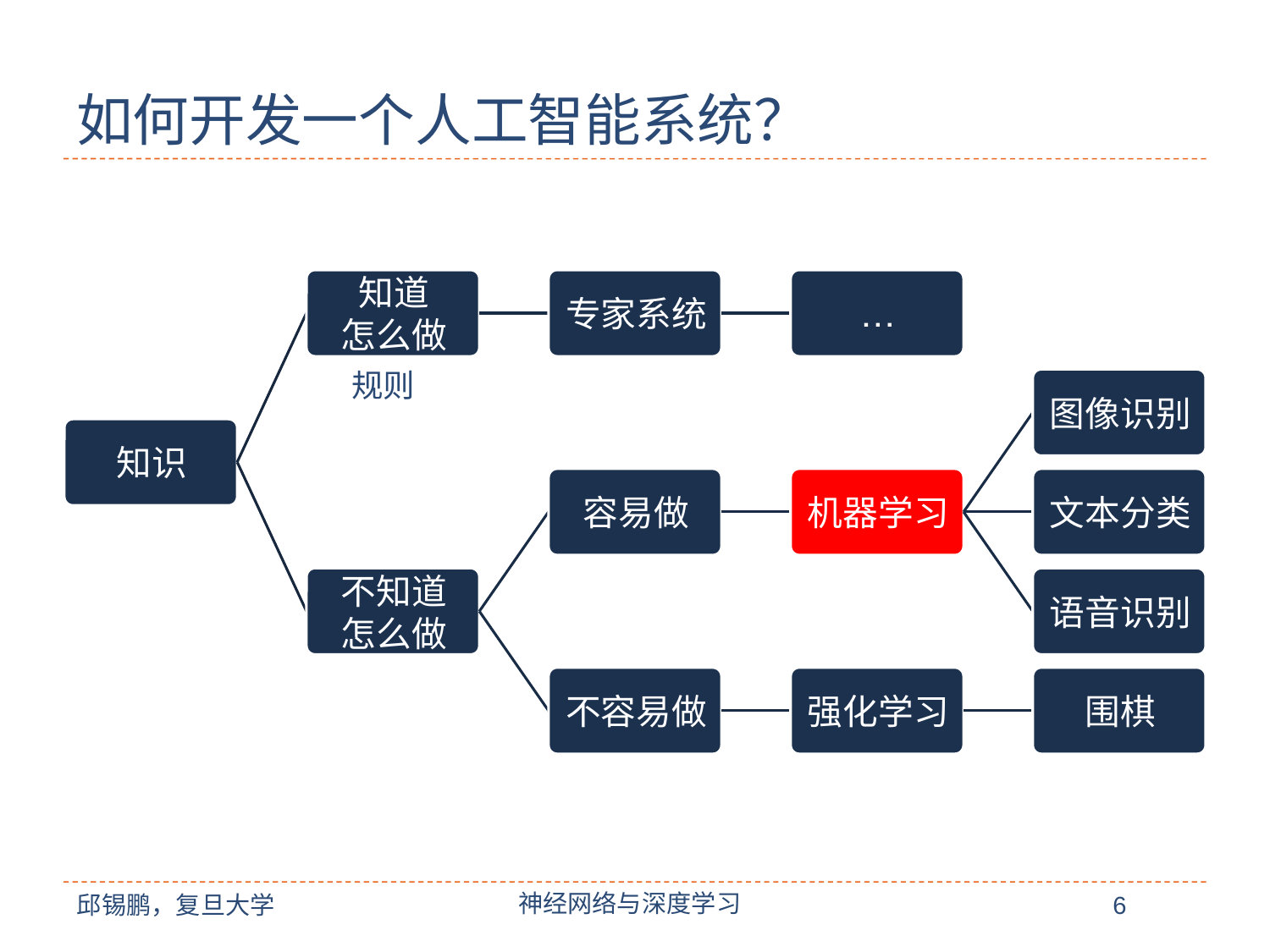

# 如何开发一个人工智能系统？
知识

知道
怎么做

专家系统

…

不知道
怎么做

容易做

机器学习

图像识别

文本分类

语音识别

不容易做

强化学习

围棋
规则